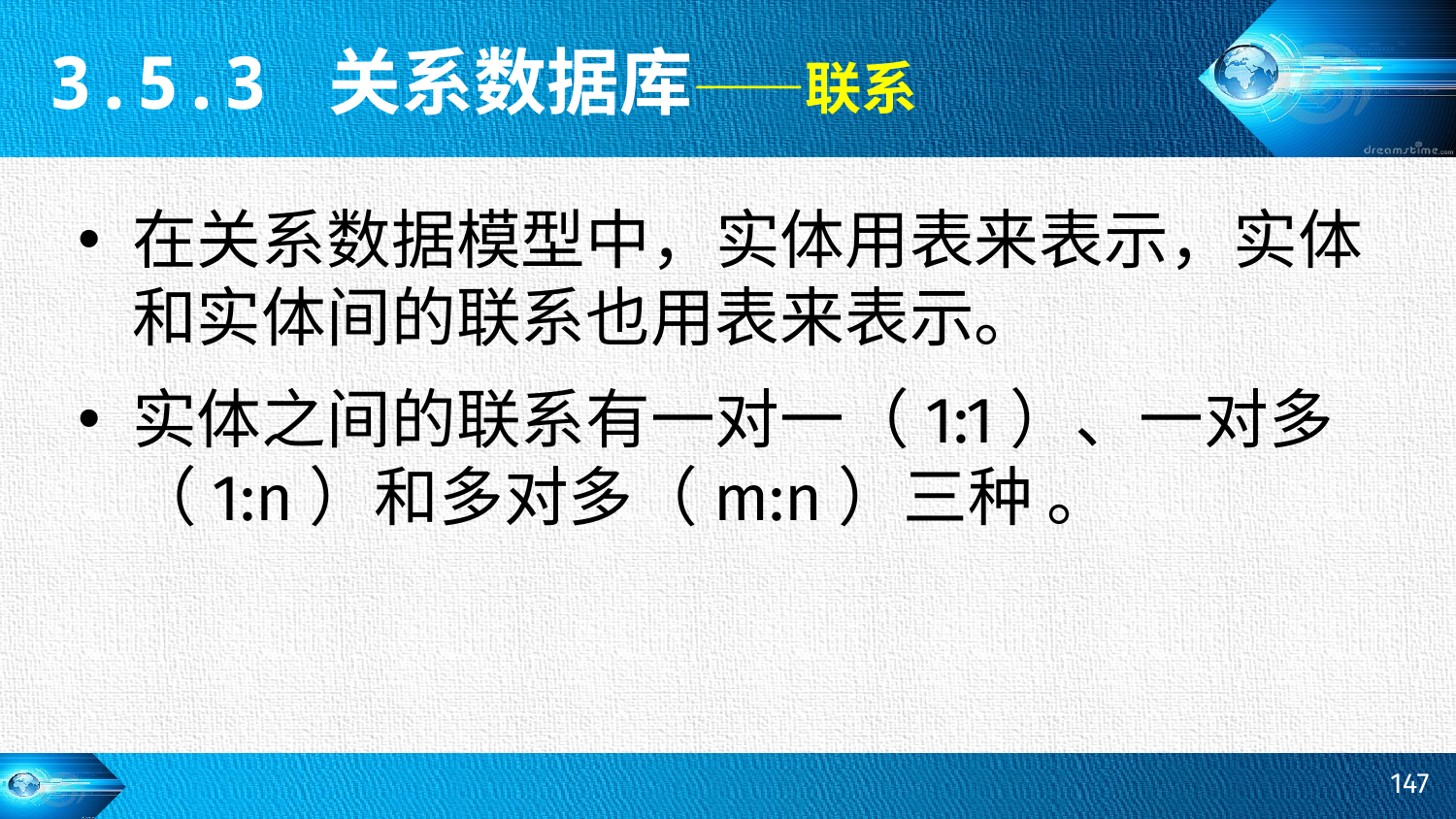

3.5.3 关系数据库——联系
在关系数据模型中，实体用表来表示，实体和实体间的联系也用表来表示。
实体之间的联系有一对一（1:1）、一对多（1:n）和多对多（m:n）三种 。
147